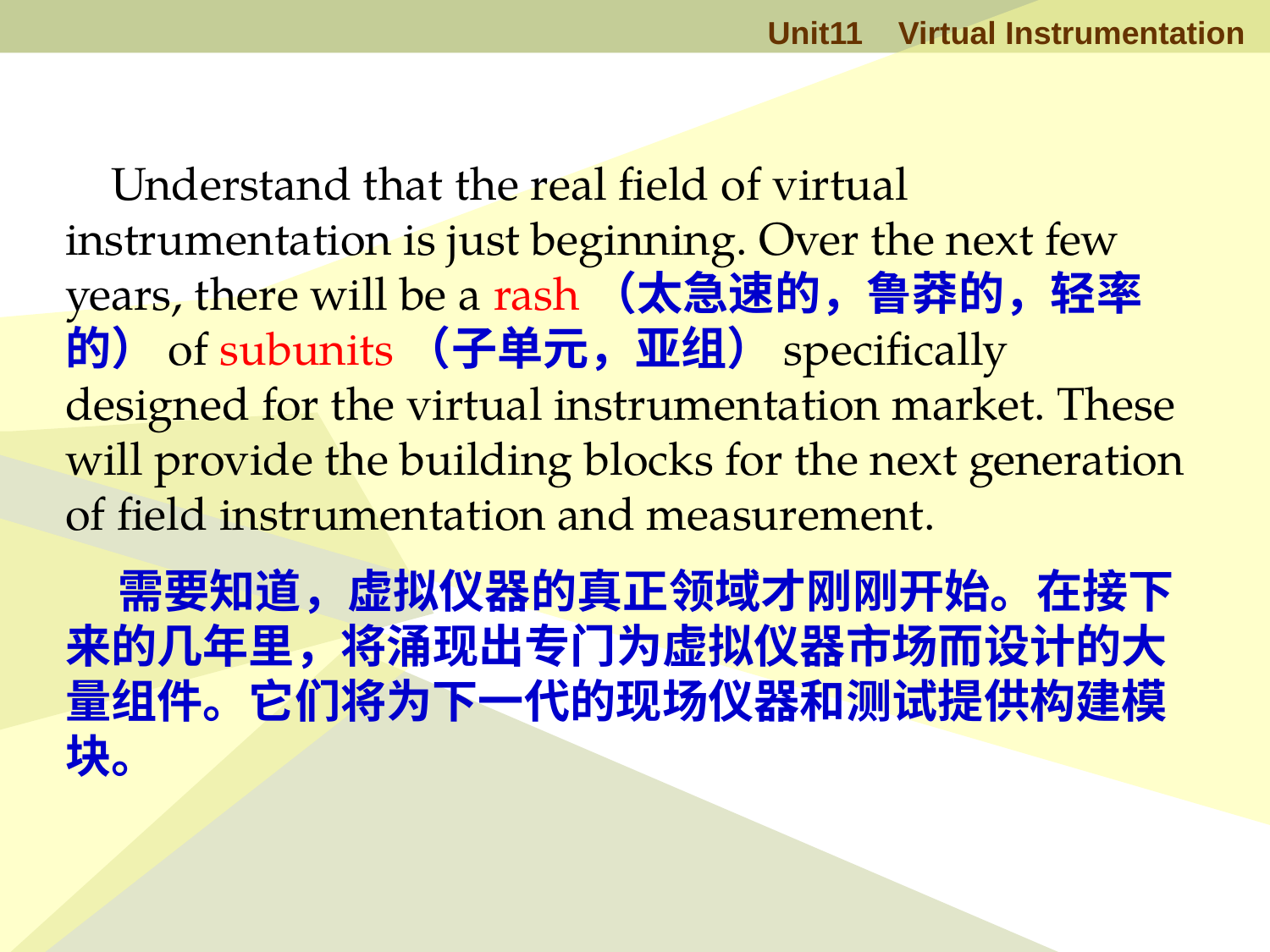

Understand that the real field of virtual instrumentation is just beginning. Over the next few years, there will be a rash（太急速的，鲁莽的，轻率的）of subunits（子单元，亚组）specifically designed for the virtual instrumentation market. These will provide the building blocks for the next generation of field instrumentation and measurement.
    需要知道，虚拟仪器的真正领域才刚刚开始。在接下来的几年里，将涌现出专门为虚拟仪器市场而设计的大量组件。它们将为下一代的现场仪器和测试提供构建模块。